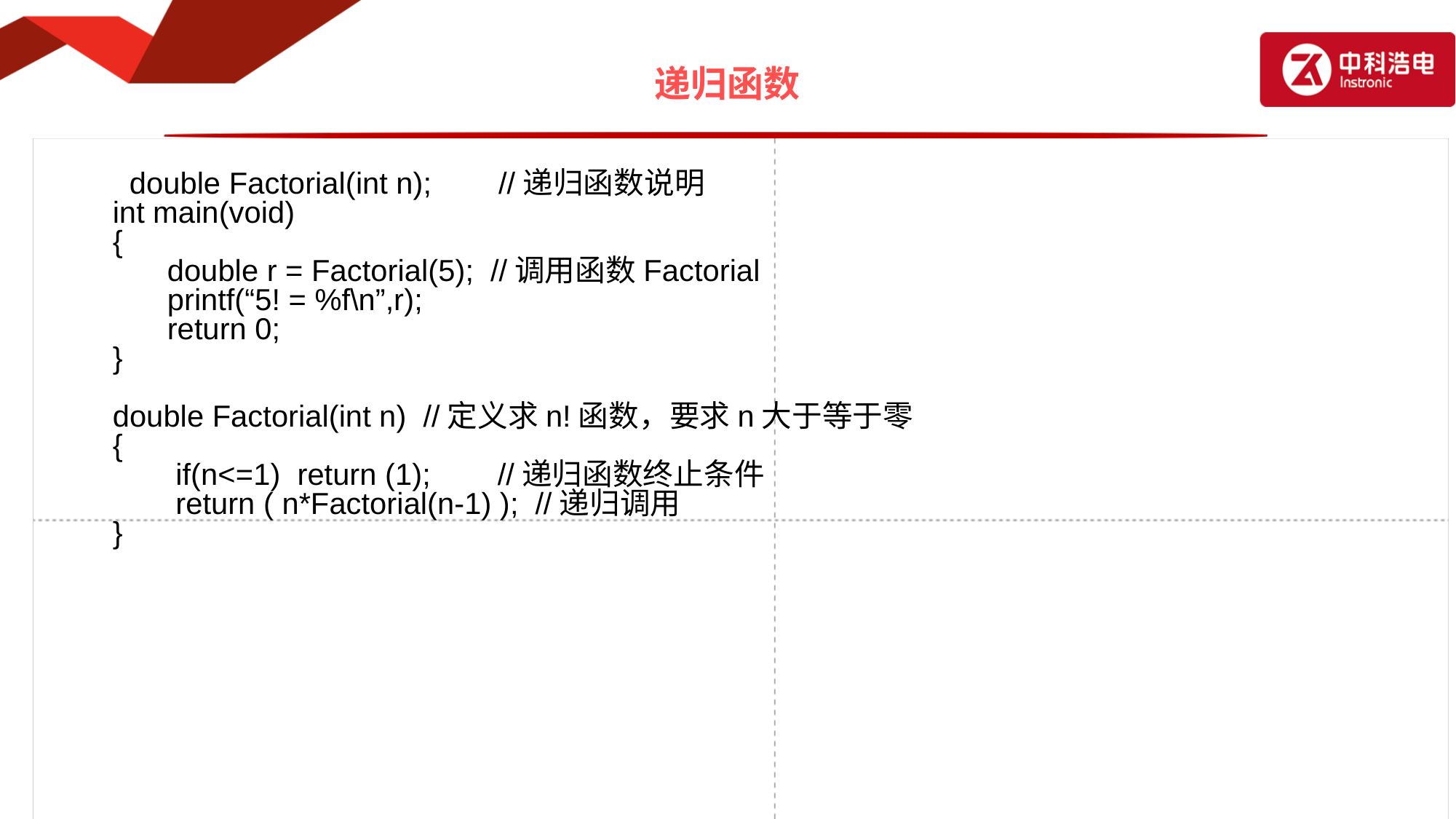

# 递归函数

        double Factorial(int n);        //递归函数说明
  int main(void)
  {
	  double r = Factorial(5);  //调用函数Factorial
	  printf(“5! = %f\n”,r);
	  return 0;
  }

  double Factorial(int n)  //定义求n!函数，要求n大于等于零
  {
	   if(n<=1)  return (1);        //递归函数终止条件
	   return ( n*Factorial(n-1) );  //递归调用
  }